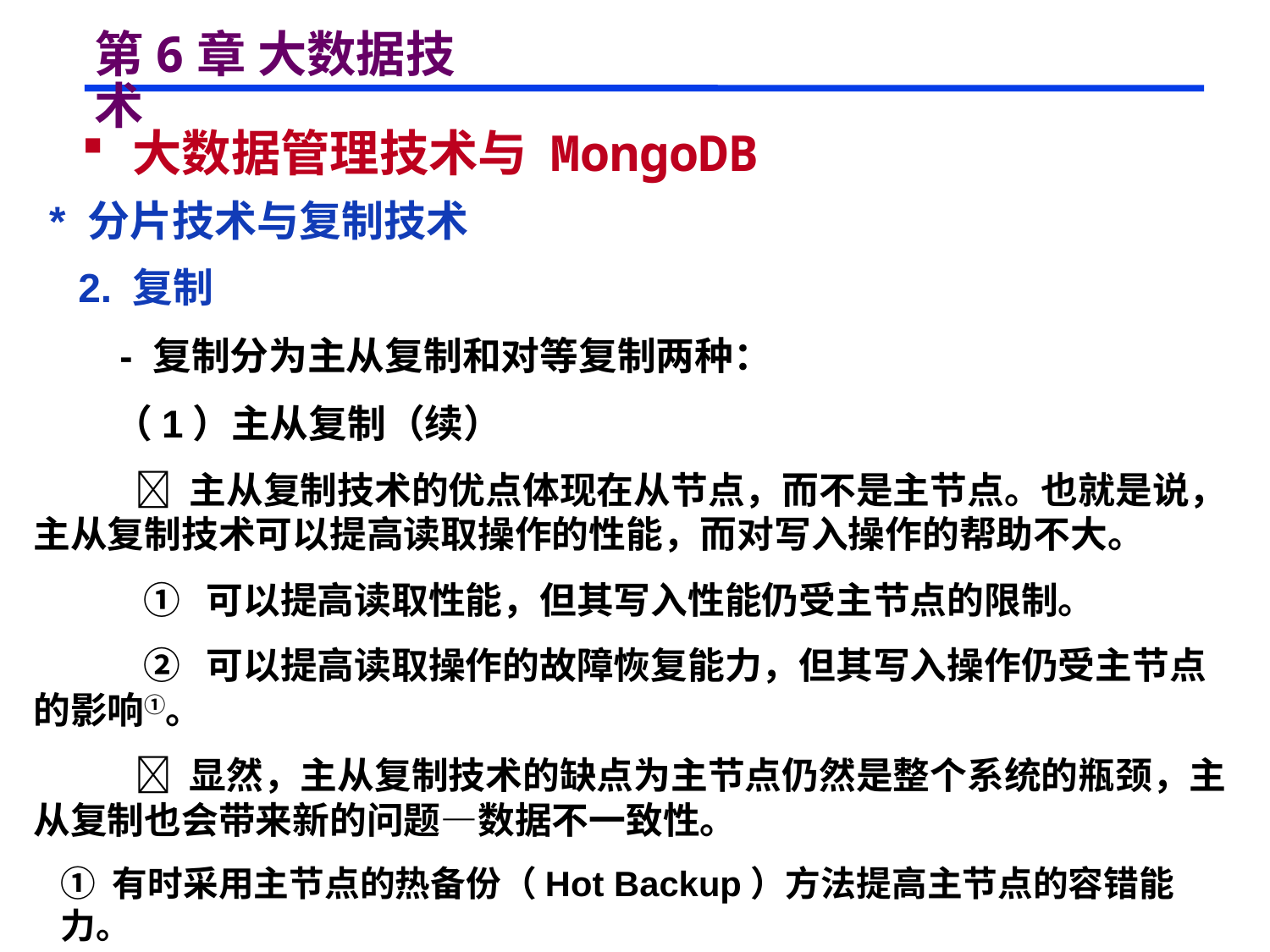

# 第6章 大数据技术
 大数据管理技术与 MongoDB
  * 分片技术与复制技术
    2. 复制
        - 复制分为主从复制和对等复制两种：
        （1）主从复制（续）
            • 主从复制技术的优点体现在从节点，而不是主节点。也就是说，主从复制技术可以提高读取操作的性能，而对写入操作的帮助不大。
             ①  可以提高读取性能，但其写入性能仍受主节点的限制。
             ②  可以提高读取操作的故障恢复能力，但其写入操作仍受主节点的影响①。
            • 显然，主从复制技术的缺点为主节点仍然是整个系统的瓶颈，主从复制也会带来新的问题—数据不一致性。
① 有时采用主节点的热备份（Hot Backup）方法提高主节点的容错能力。